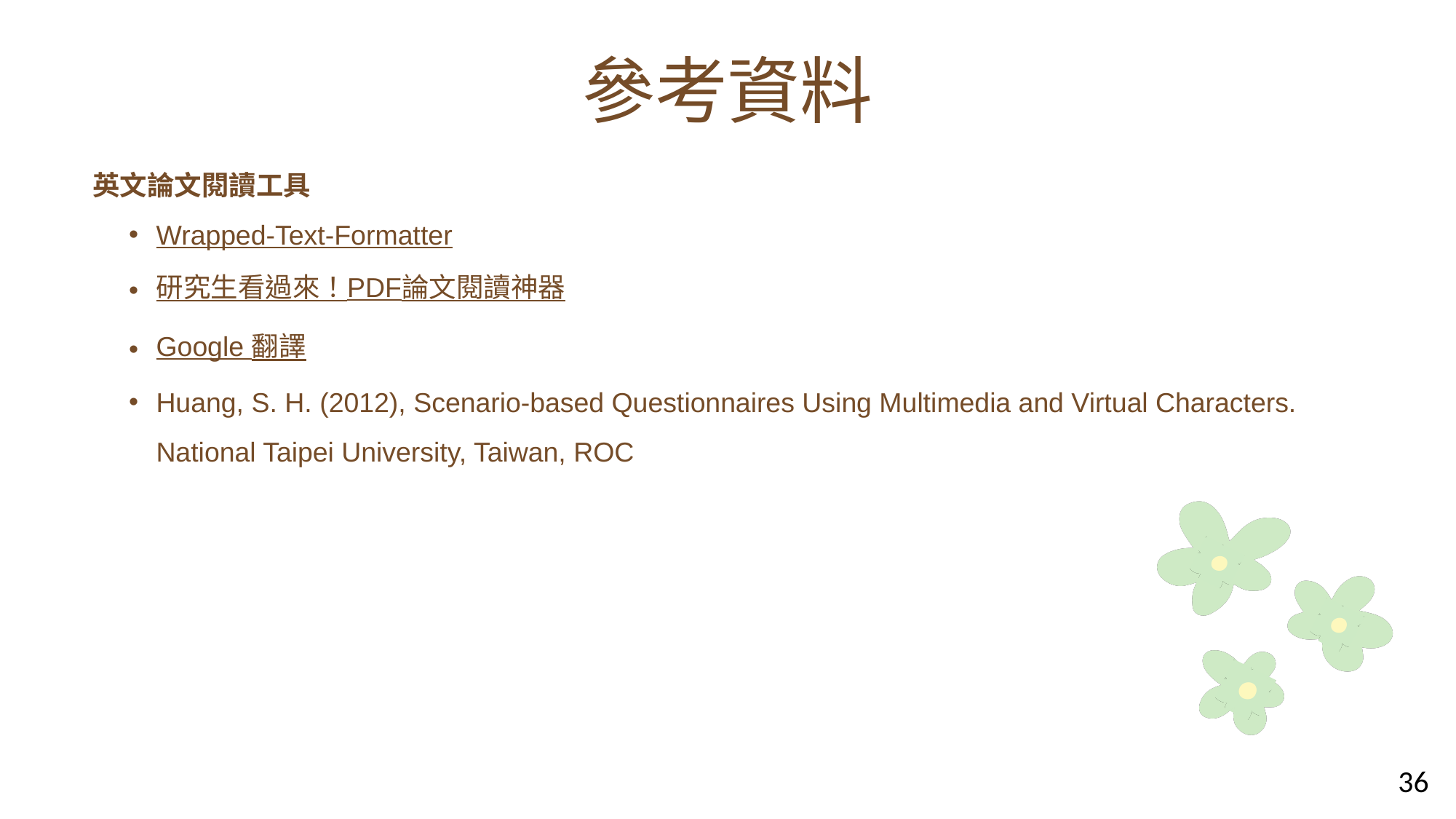

參考資料
英文論文閱讀工具
Wrapped-Text-Formatter
研究生看過來！PDF論文閱讀神器
Google 翻譯
Huang, S. H. (2012), Scenario-based Questionnaires Using Multimedia and Virtual Characters. National Taipei University, Taiwan, ROC

36